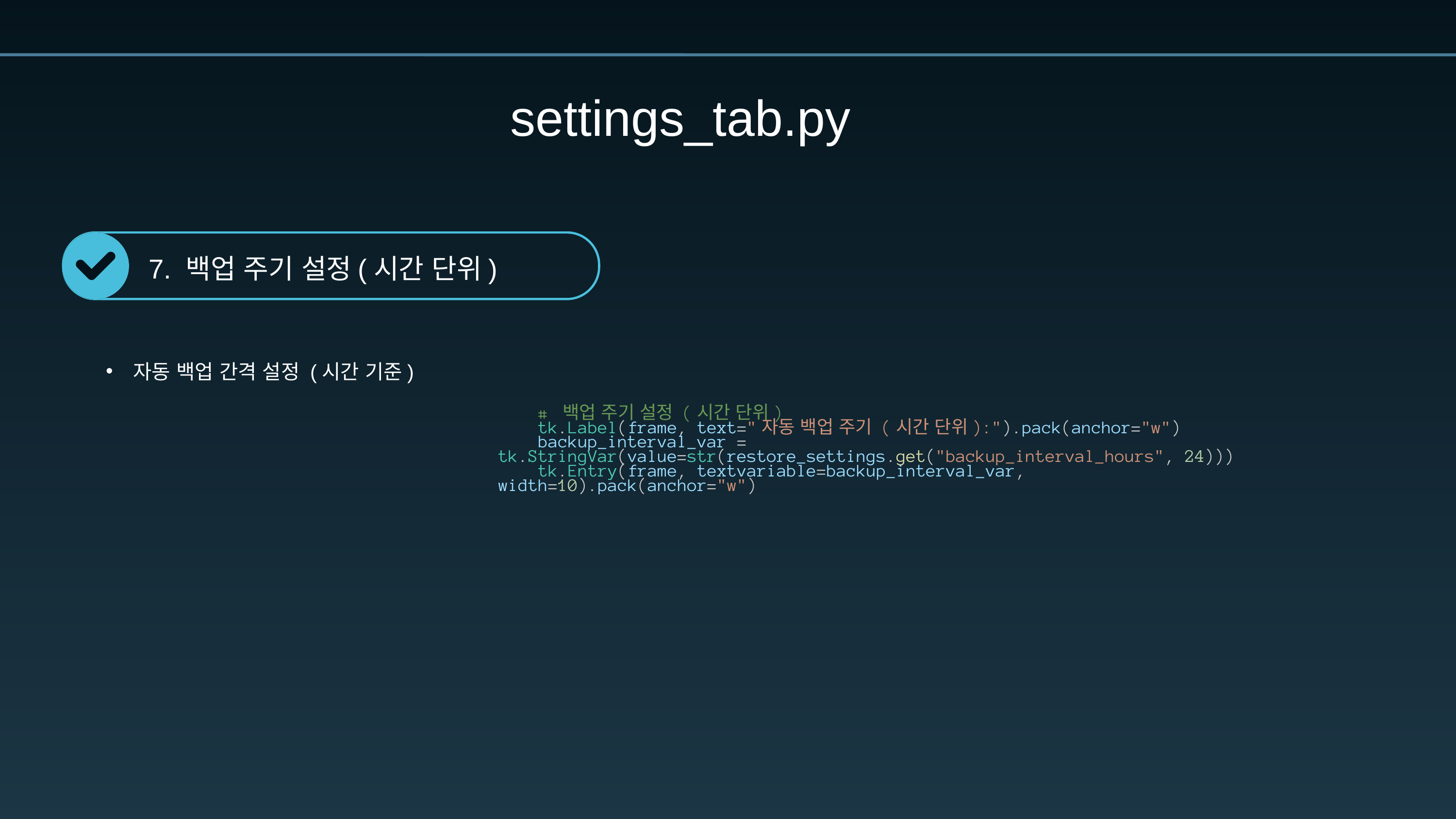

settings_tab.py

7. 백업 주기 설정(시간 단위)
자동 백업 간격 설정 (시간 기준)
    # 백업 주기 설정 (시간 단위)
    tk.Label(frame, text="자동 백업 주기 (시간 단위):").pack(anchor="w")
    backup_interval_var = tk.StringVar(value=str(restore_settings.get("backup_interval_hours", 24)))
    tk.Entry(frame, textvariable=backup_interval_var, width=10).pack(anchor="w")